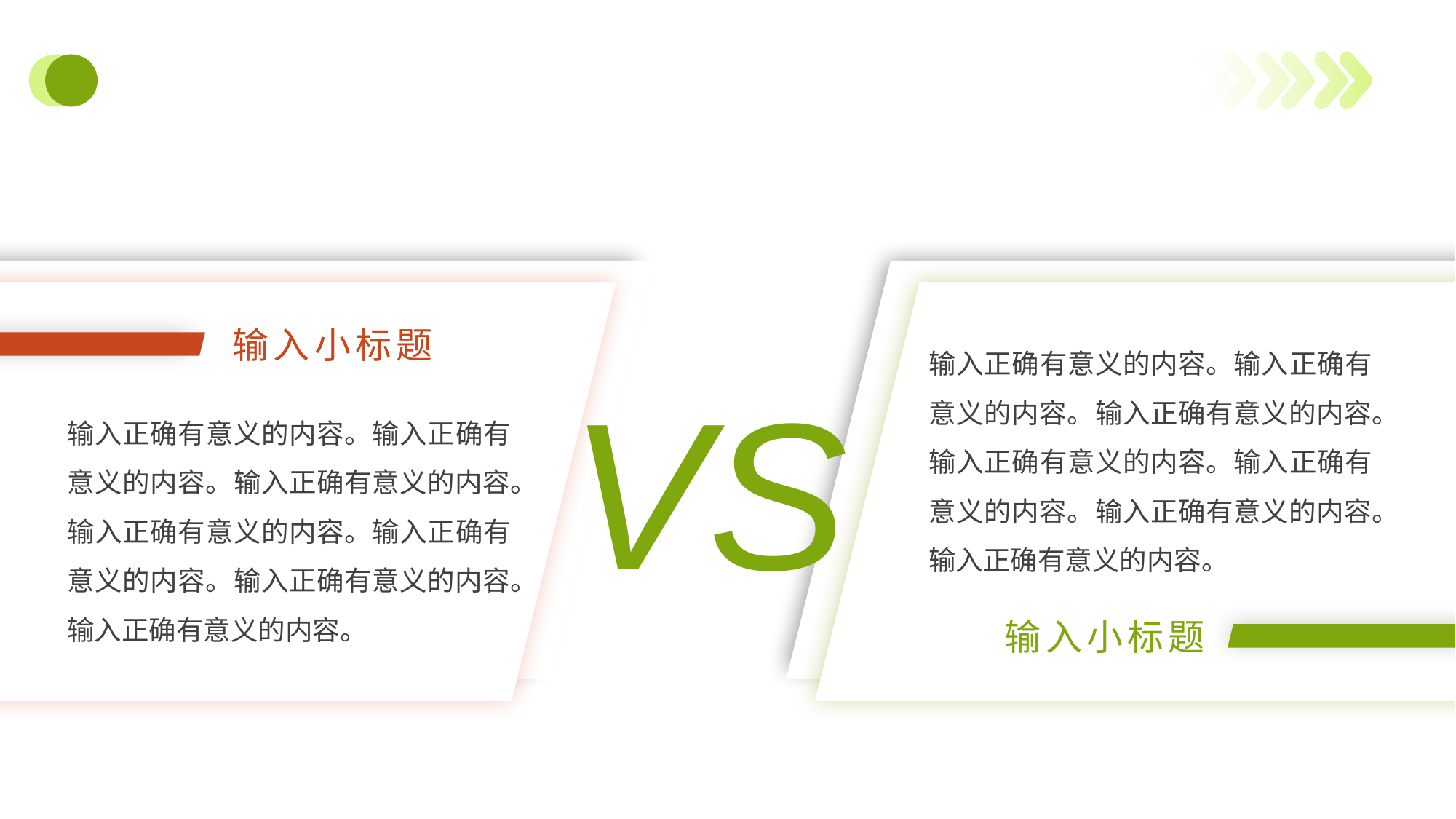

#

输入小标题
输入正确有意义的内容。输入正确有意义的内容。输入正确有意义的内容。输入正确有意义的内容。输入正确有意义的内容。输入正确有意义的内容。输入正确有意义的内容。

VS
输入正确有意义的内容。输入正确有意义的内容。输入正确有意义的内容。输入正确有意义的内容。输入正确有意义的内容。输入正确有意义的内容。输入正确有意义的内容。
输入小标题